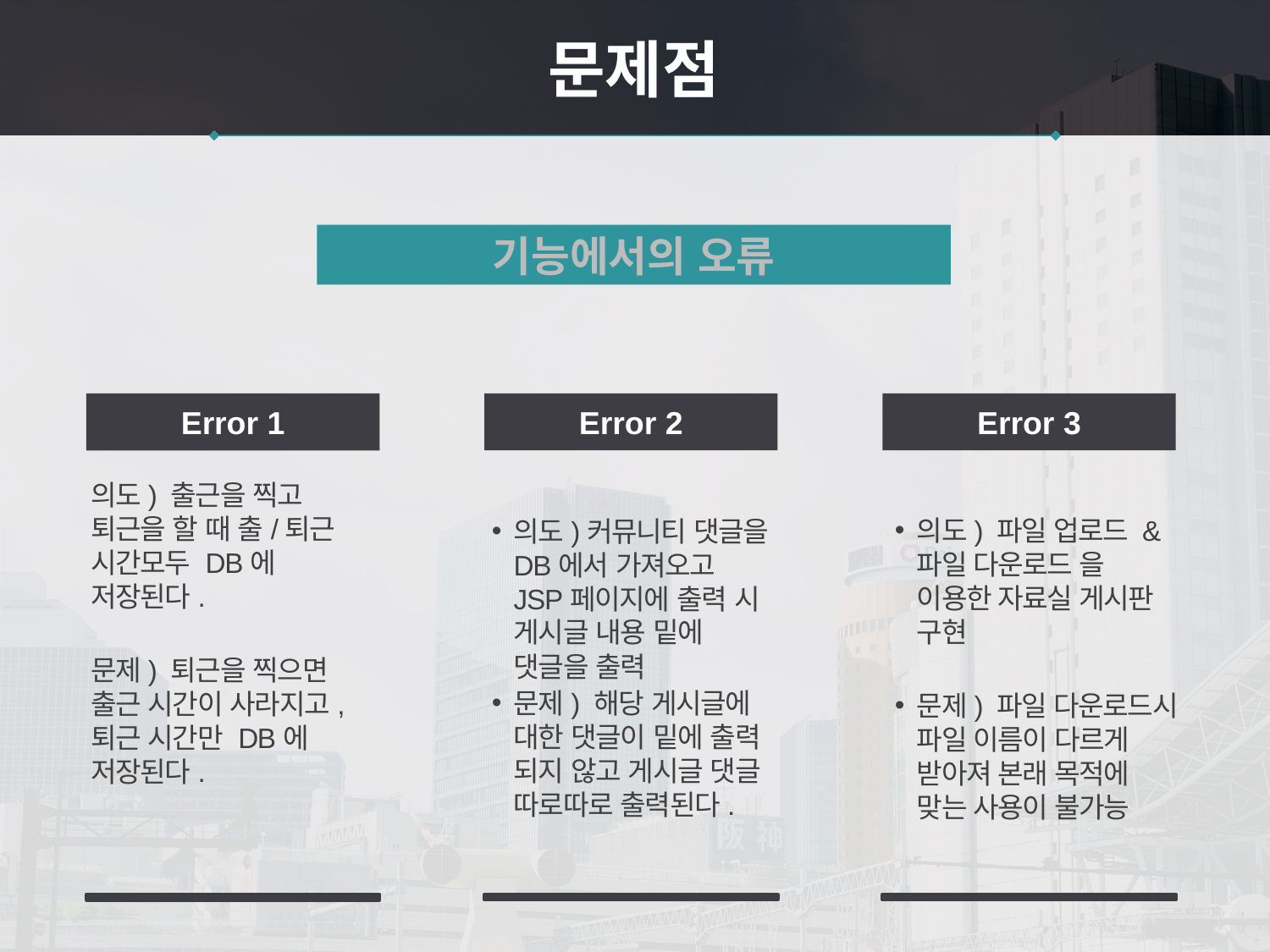

문제점

기능에서의 오류
Error 2
Error 3
Error 1
의도) 출근을 찍고 퇴근을 할 때 출/퇴근 시간모두 DB에 저장된다.

문제) 퇴근을 찍으면 출근 시간이 사라지고, 퇴근 시간만 DB에 저장된다.
의도) 파일 업로드 & 파일 다운로드 을 이용한 자료실 게시판 구현

문제) 파일 다운로드시 파일 이름이 다르게 받아져 본래 목적에 맞는 사용이 불가능
의도)커뮤니티 댓글을 DB에서 가져오고 JSP페이지에 출력 시 게시글 내용 밑에 댓글을 출력
문제) 해당 게시글에 대한 댓글이 밑에 출력 되지 않고 게시글 댓글 따로따로 출력된다.